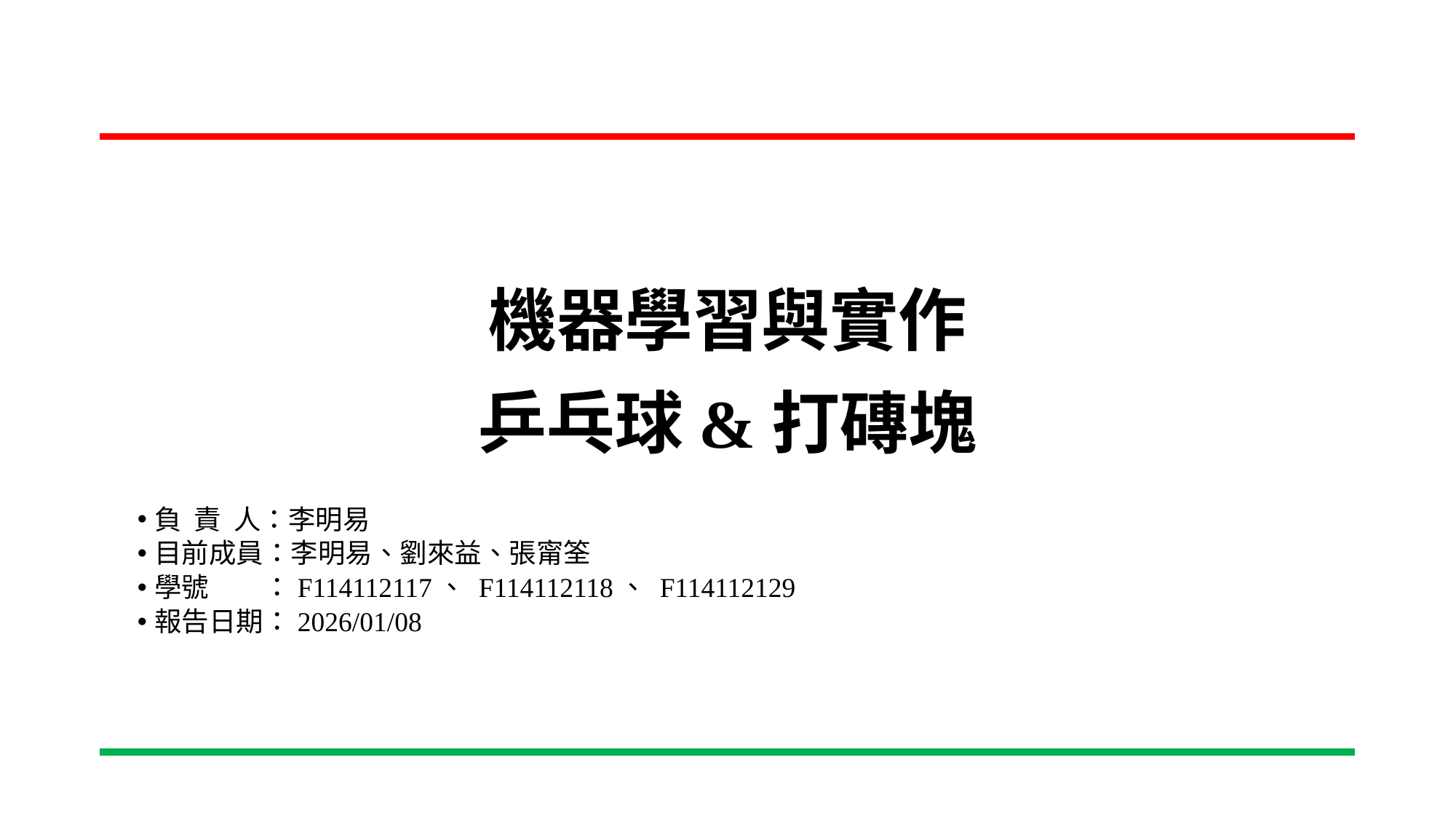

# 機器學習與實作 乒乓球&打磚塊
負  責  人：李明易
目前成員：李明易、劉來益、張甯筌
學號　　：F114112117、 F114112118、 F114112129
報告日期：2026/01/08